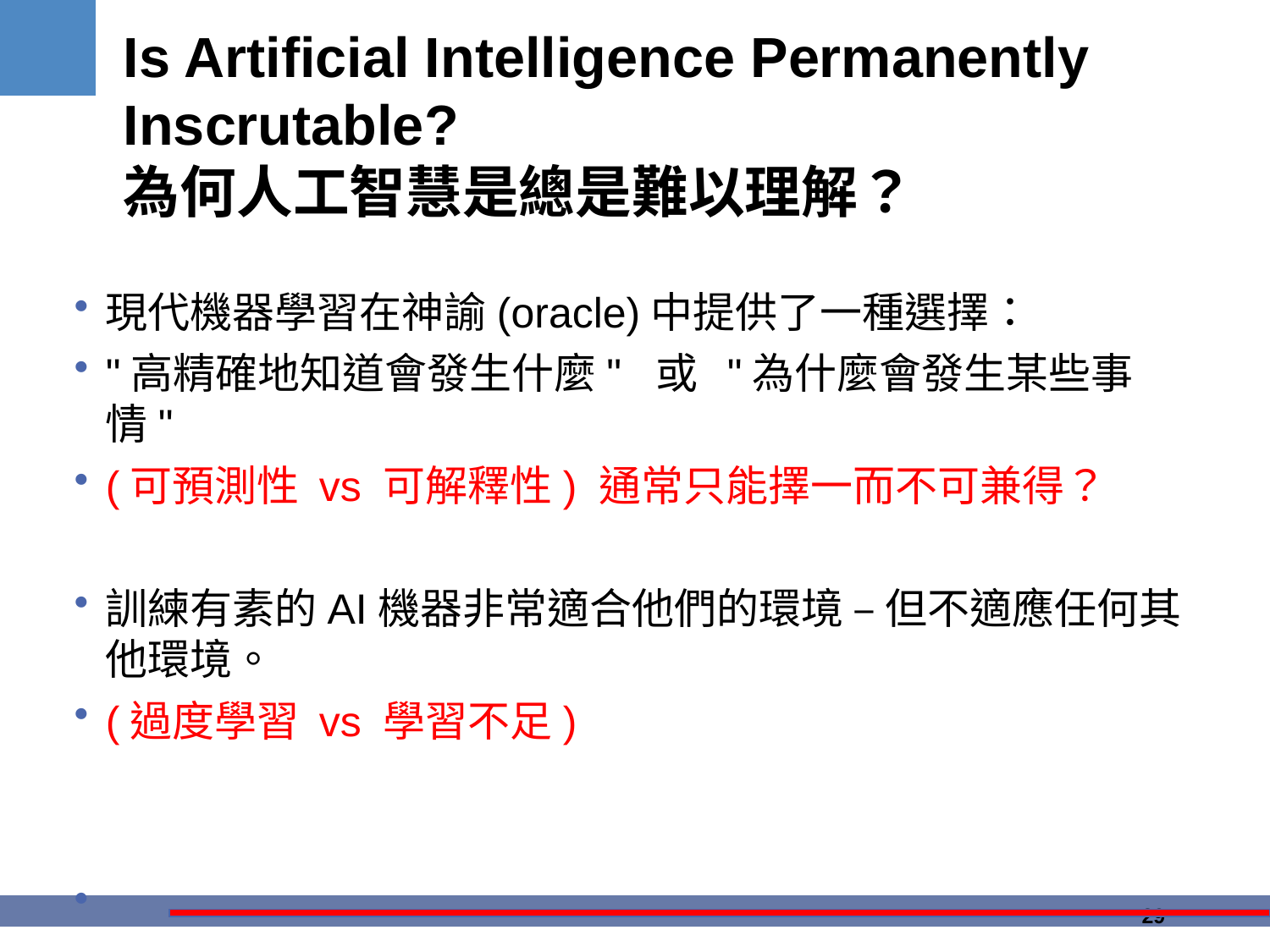

# Is Artificial Intelligence Permanently Inscrutable? 為何人工智慧是總是難以理解？
現代機器學習在神諭(oracle)中提供了一種選擇：
"高精確地知道會發生什麼"  或  "為什麼會發生某些事情"
(可預測性 vs 可解釋性) 通常只能擇一而不可兼得？

訓練有素的AI機器非常適合他們的環境 – 但不適應任何其他環境。
(過度學習 vs 學習不足)